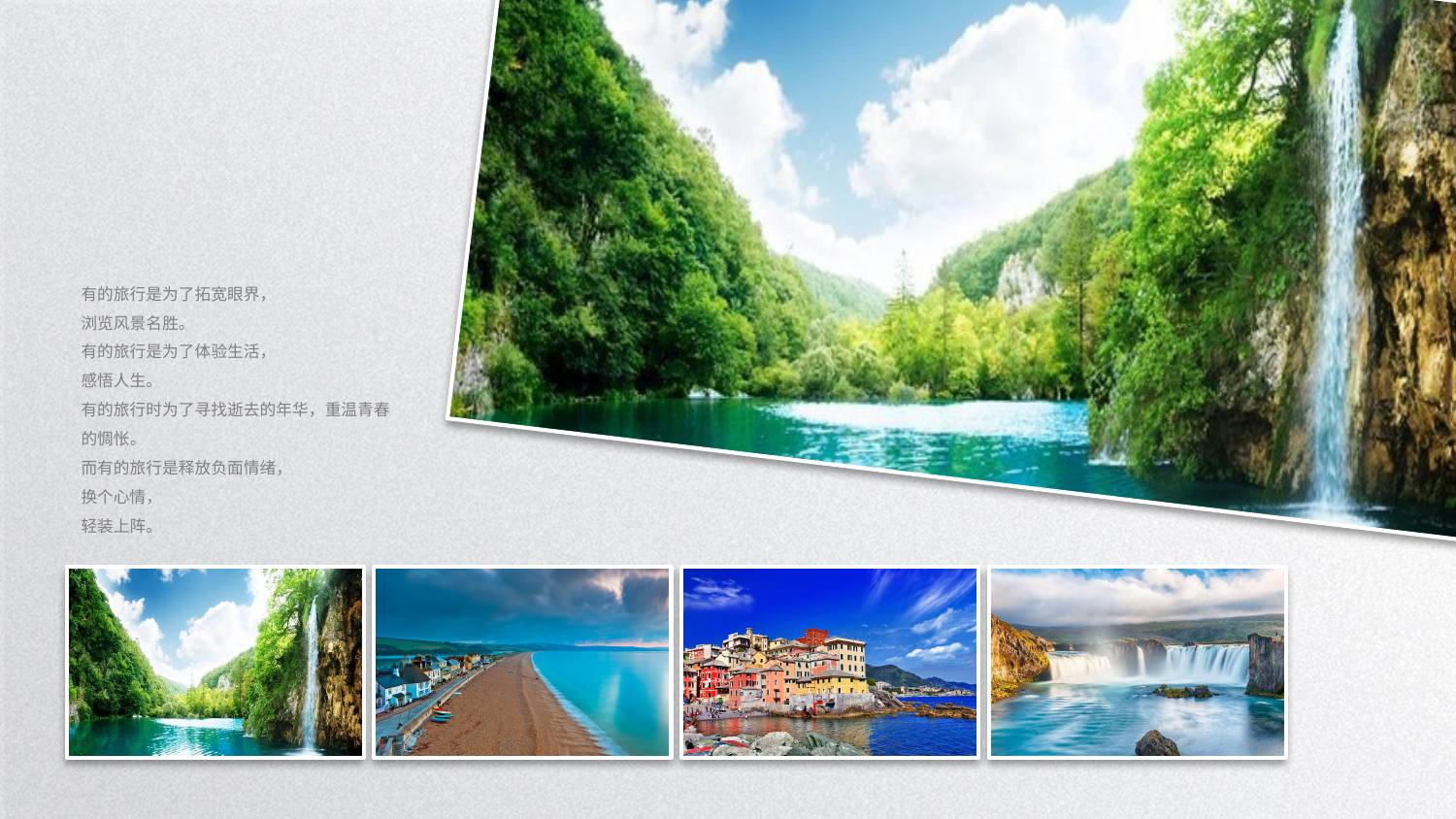

有的旅行是为了拓宽眼界，
浏览风景名胜。
有的旅行是为了体验生活，
感悟人生。
有的旅行时为了寻找逝去的年华，重温青春的惆怅。
而有的旅行是释放负面情绪，
换个心情，
轻装上阵。